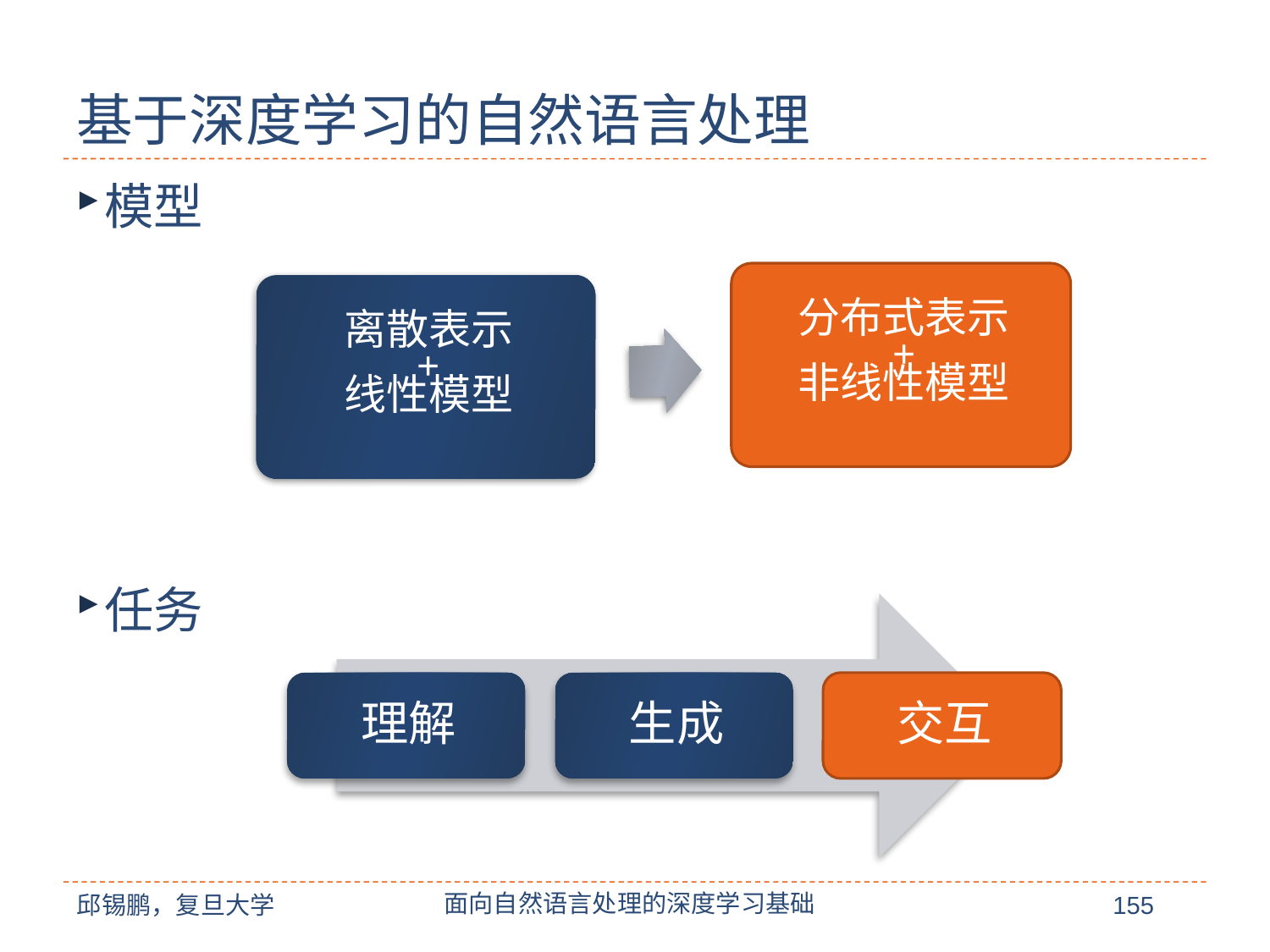

# 基于深度学习的自然语言处理
模型

任务

离散表示
+
线性模型

分布式表示
+
非线性模型
理解
生成
交互